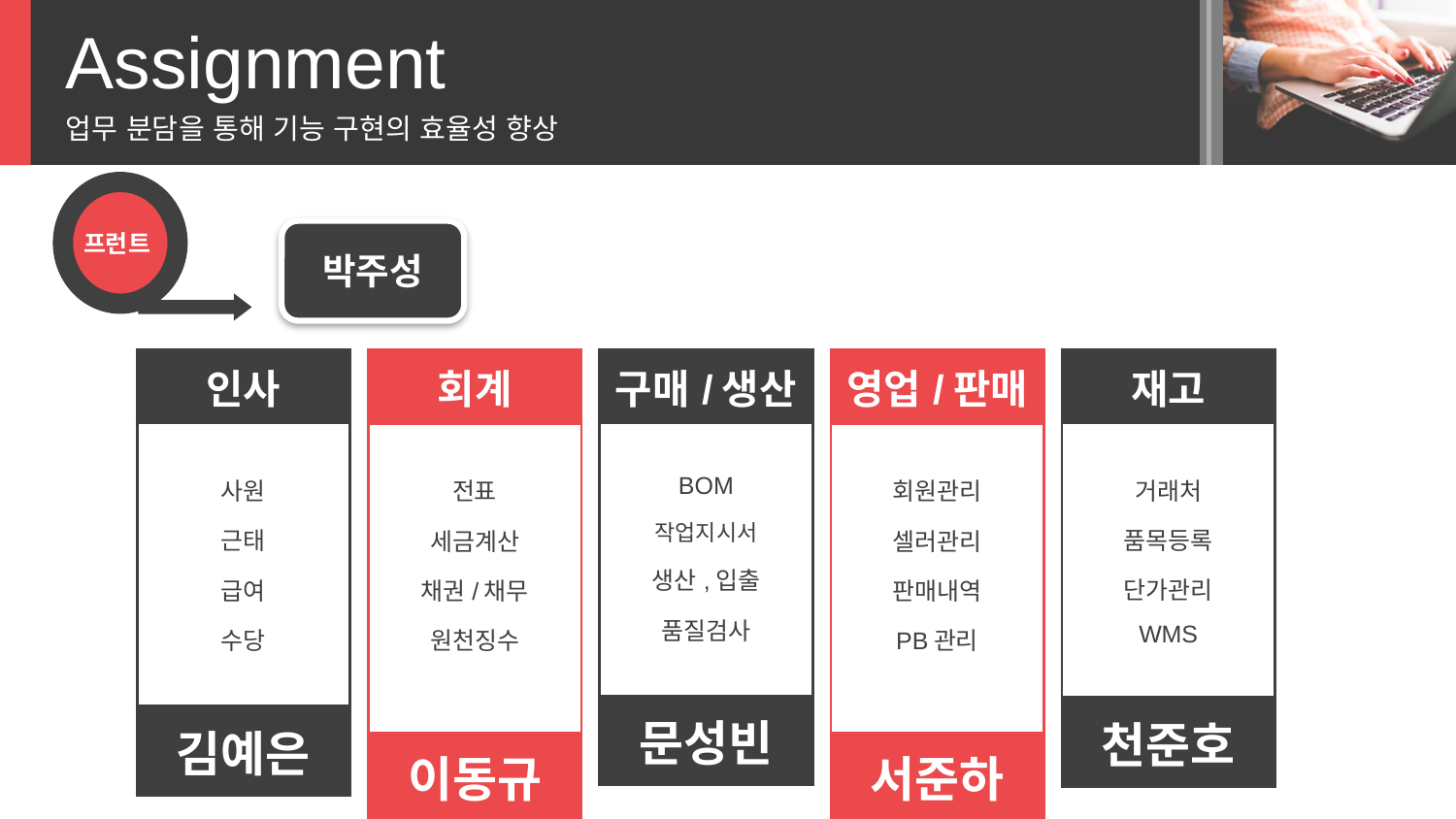

Assignment
업무 분담을 통해 기능 구현의 효율성 향상

프런트
박주성

| 재고 |  |  |
| --- | --- | --- |
|  |  |  |
|  | 거래처 |  |
|  | 품목등록 |  |
|  | 단가관리 |  |
|  | WMS |  |
|  |  |  |
| 천준호 |  |  |
| 구매/생산 |  |  |
| --- | --- | --- |
|  |  |  |
|  | BOM |  |
|  | 작업지시서 |  |
|  | 생산,입출 |  |
|  | 품질검사 |  |
|  |  |  |
| 문성빈 |  |  |
| 인사 |  |  |
| --- | --- | --- |
|  |  |  |
|  | 사원 |  |
|  | 근태 |  |
|  | 급여 |  |
|  | 수당 |  |
|  |  |  |
| 김예은 |  |  |
| 회계 |  |  |
| --- | --- | --- |
|  |  |  |
|  | 전표 |  |
|  | 세금계산 |  |
|  | 채권/채무 |  |
|  | 원천징수 |  |
|  |  |  |
| 이동규 |  |  |
| 영업/판매 |  |  |
| --- | --- | --- |
|  |  |  |
|  | 회원관리 |  |
|  | 셀러관리 |  |
|  | 판매내역 |  |
|  | PB관리 |  |
|  |  |  |
| 서준하 |  |  |